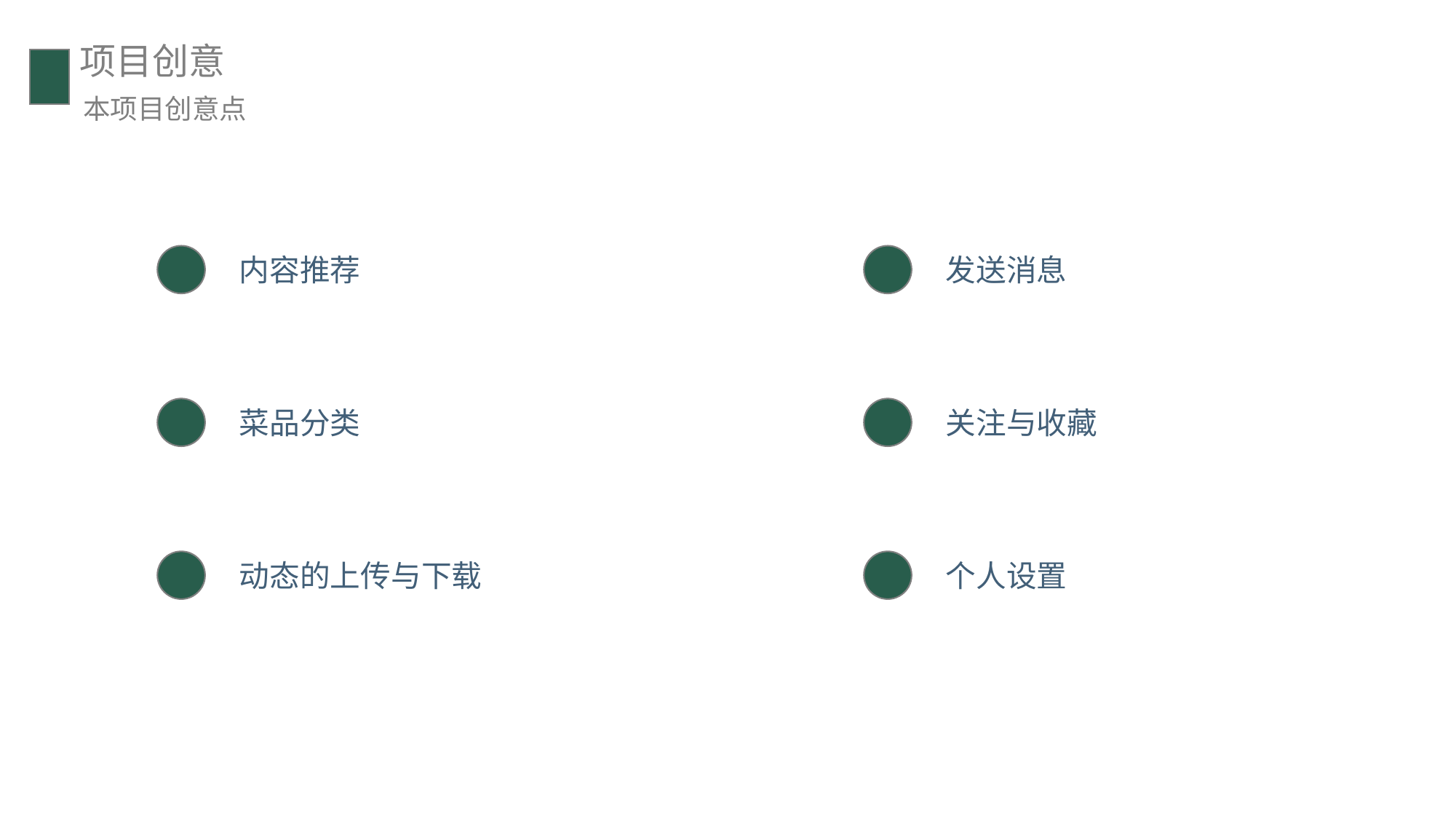

项目创意

本项目创意点

发送消息

内容推荐
菜品分类

关注与收藏

个人设置

动态的上传与下载